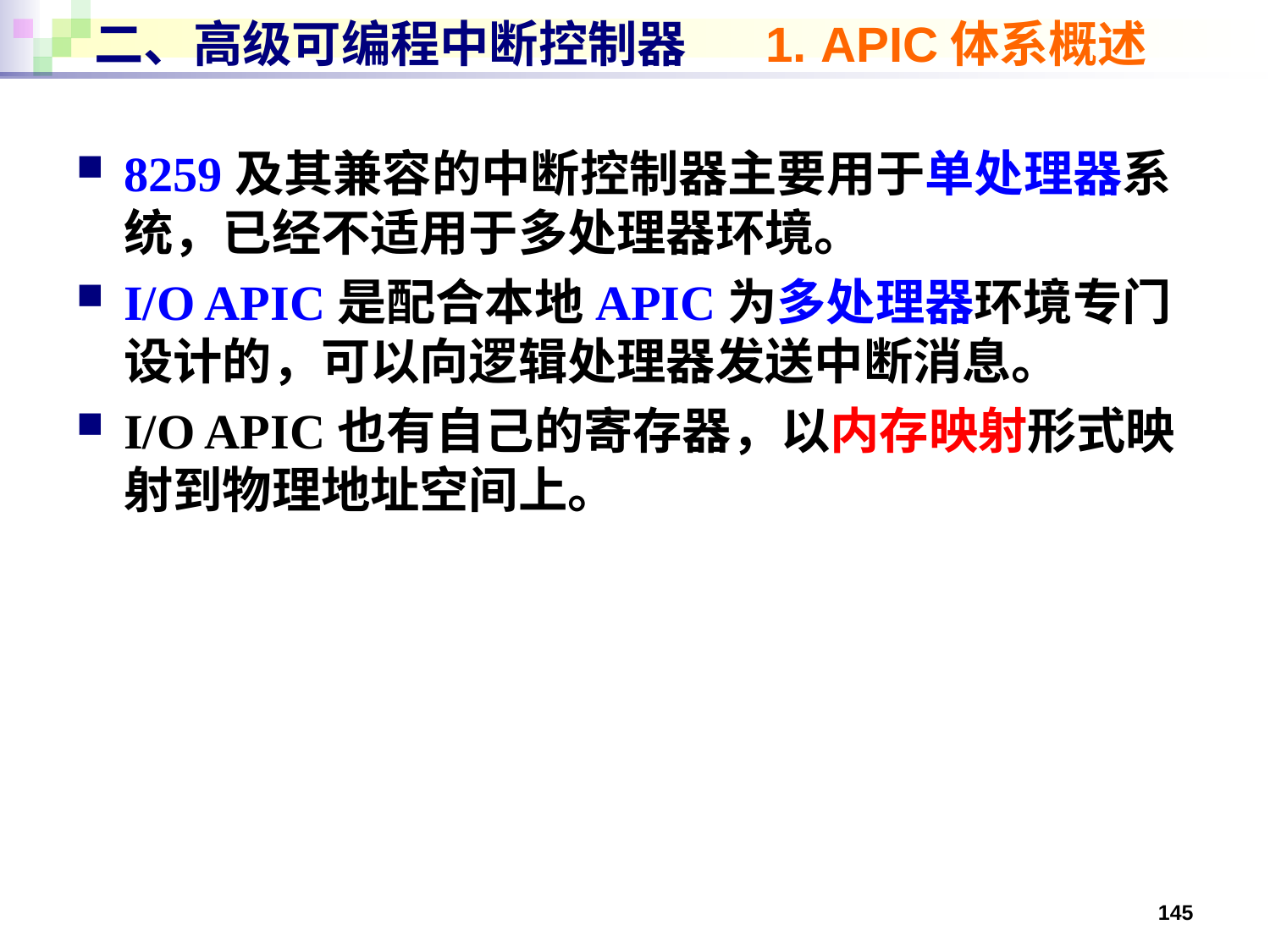

# 二、高级可编程中断控制器      1. APIC体系概述
8259及其兼容的中断控制器主要用于单处理器系统，已经不适用于多处理器环境。
I/O APIC是配合本地APIC为多处理器环境专门设计的，可以向逻辑处理器发送中断消息。
I/O APIC也有自己的寄存器，以内存映射形式映射到物理地址空间上。
145